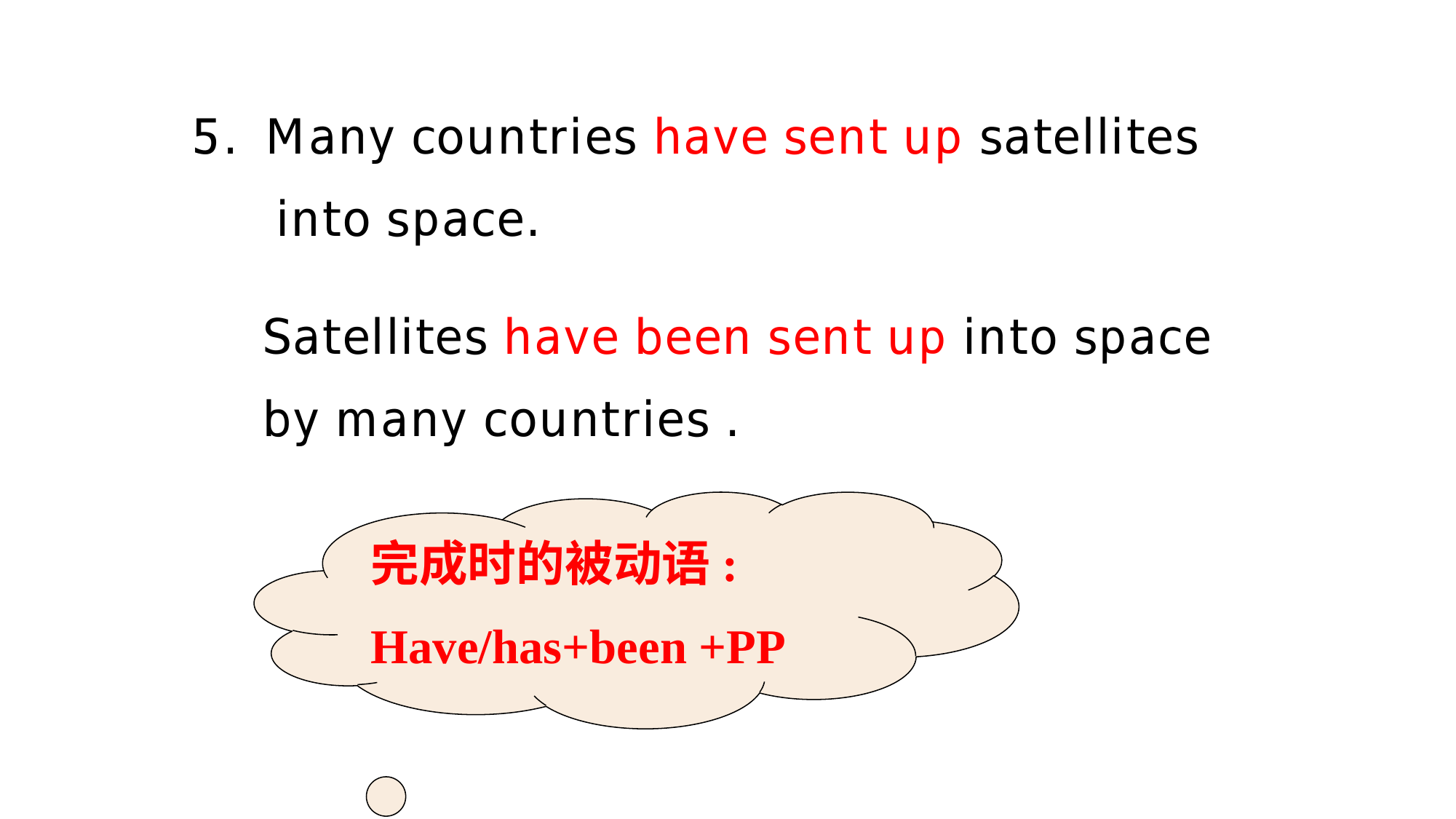

5.  Many countries have sent up satellites
      into space.
     Satellites have been sent up into space
     by many countries .
完成时的被动语:
Have/has+been +PP